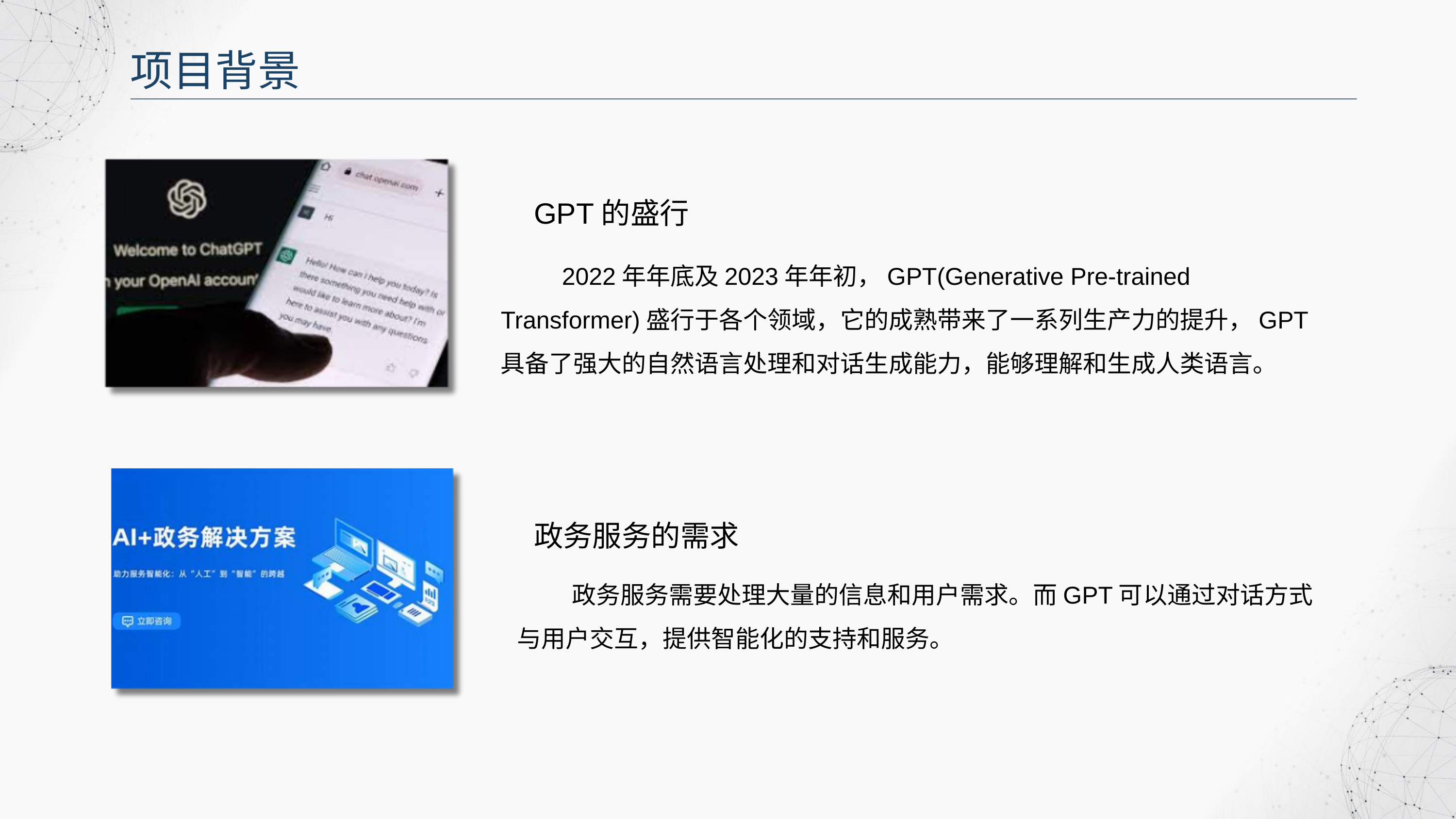

项目背景

GPT的盛行
         2022年年底及2023年年初，GPT(Generative Pre-trained Transformer)盛行于各个领域，它的成熟带来了一系列生产力的提升，GPT具备了强大的自然语言处理和对话生成能力，能够理解和生成人类语言。

政务服务的需求
         政务服务需要处理大量的信息和用户需求。而GPT可以通过对话方式与用户交互，提供智能化的支持和服务。